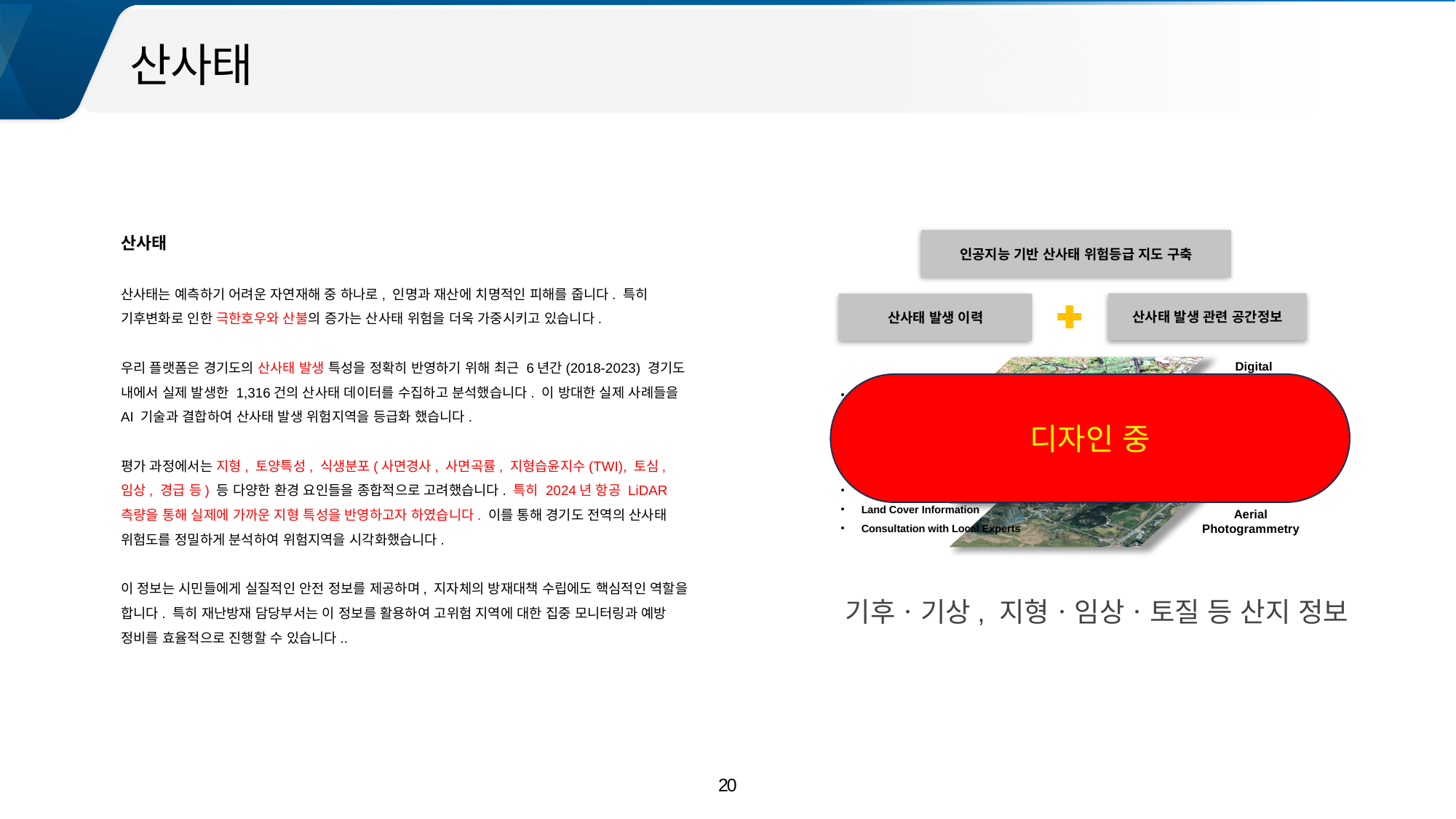

산사태
산사태

산사태는 예측하기 어려운 자연재해 중 하나로, 인명과 재산에 치명적인 피해를 줍니다. 특히 기후변화로 인한 극한호우와 산불의 증가는 산사태 위험을 더욱 가중시키고 있습니다.

우리 플랫폼은 경기도의 산사태 발생 특성을 정확히 반영하기 위해 최근 6년간(2018-2023) 경기도 내에서 실제 발생한 1,316건의 산사태 데이터를 수집하고 분석했습니다. 이 방대한 실제 사례들을 AI 기술과 결합하여 산사태 발생 위험지역을 등급화 했습니다.

평가 과정에서는 지형, 토양특성, 식생분포(사면경사, 사면곡률, 지형습윤지수(TWI), 토심, 임상, 경급 등) 등 다양한 환경 요인들을 종합적으로 고려했습니다. 특히 2024년 항공 LiDAR 측량을 통해 실제에 가까운 지형 특성을 반영하고자 하였습니다. 이를 통해 경기도 전역의 산사태 위험도를 정밀하게 분석하여 위험지역을 시각화했습니다.

이 정보는 시민들에게 실질적인 안전 정보를 제공하며, 지자체의 방재대책 수립에도 핵심적인 역할을 합니다. 특히 재난방재 담당부서는 이 정보를 활용하여 고위험 지역에 대한 집중 모니터링과 예방 정비를 효율적으로 진행할 수 있습니다..
인공지능 기반 산사태 위험등급 지도 구축
산사태 발생 관련 공간정보
산사태 발생 이력

Target Site Literature Information
Environmental
Conservation Value Assessment Map
Ecological Nature Map
Forest Type Map
Land Cover Information
Consultation with Local Experts
Digital Topographic Map

Hyperspectral Images
LiDAR
Aerial Photogrammetry
디자인 중
기후ㆍ기상, 지형ㆍ임상ㆍ토질 등 산지 정보